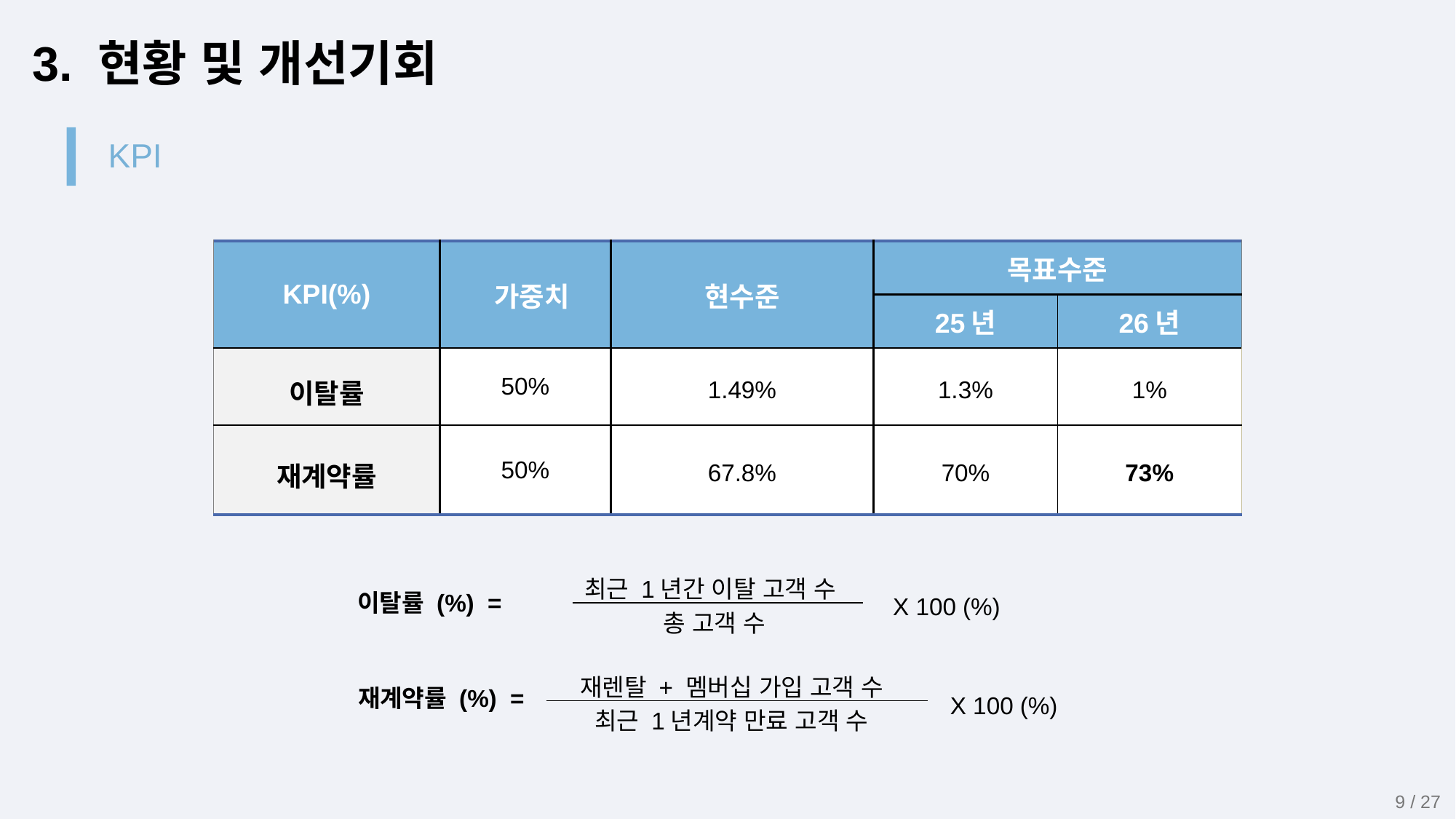

3. 현황 및 개선기회

KPI
| KPI(%) | 가중치 | 현수준 | 목표수준 |  |
| --- | --- | --- | --- | --- |
|  |  |  | 25년 | 26년 |
| 이탈률 | 50% | 1.49% | 1.3% | 1% |
| 재계약률 | 50% | 67.8% | 70% | 73% |
최근 1년간 이탈 고객 수
이탈률 (%)  =
X 100 (%)
총 고객 수
재렌탈 + 멤버십 가입 고객 수
재계약률 (%)  =
X 100 (%)
최근 1년계약 만료 고객 수
9 / 27